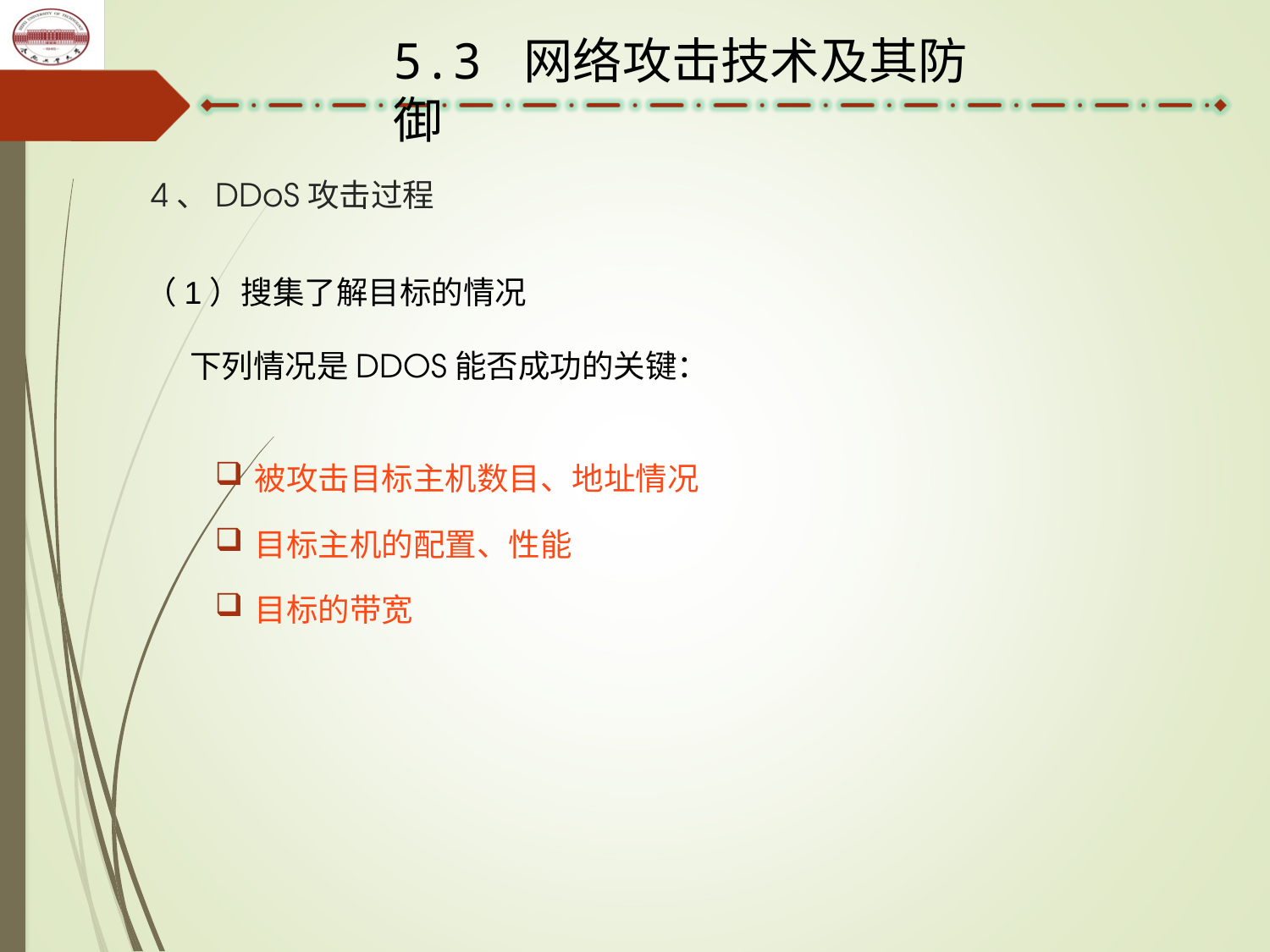

5.3 网络攻击技术及其防御
# 4、DDoS攻击过程
（1）搜集了解目标的情况
下列情况是DDOS能否成功的关键：
被攻击目标主机数目、地址情况
目标主机的配置、性能
目标的带宽